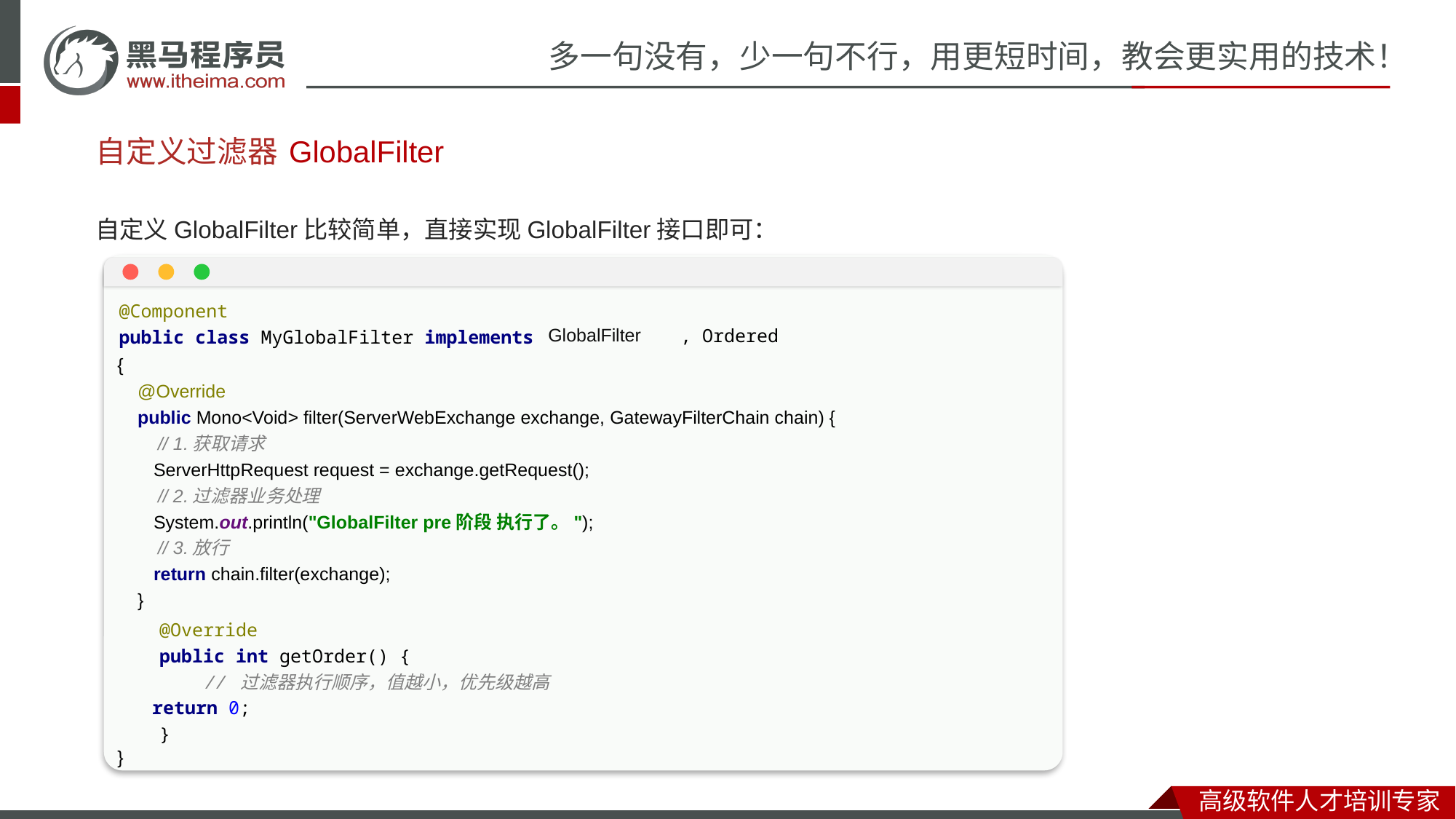

GatewayFilter
# 自定义过滤器
GlobalFilter
自定义GlobalFilter比较简单，直接实现GlobalFilter接口即可：

@Component
public class MyGlobalFilter implements
GlobalFilter
, Ordered
{
    @Override
    public Mono<Void> filter(ServerWebExchange exchange, GatewayFilterChain chain) {
        // 1.获取请求
        ServerHttpRequest request = exchange.getRequest();
        // 2.过滤器业务处理
        System.out.println("GlobalFilter pre阶段 执行了。");
        // 3.放行
        return chain.filter(exchange);
    }

}
    @Override
    public int getOrder() {
        // 过滤器执行顺序，值越小，优先级越高
        return 0;
    }